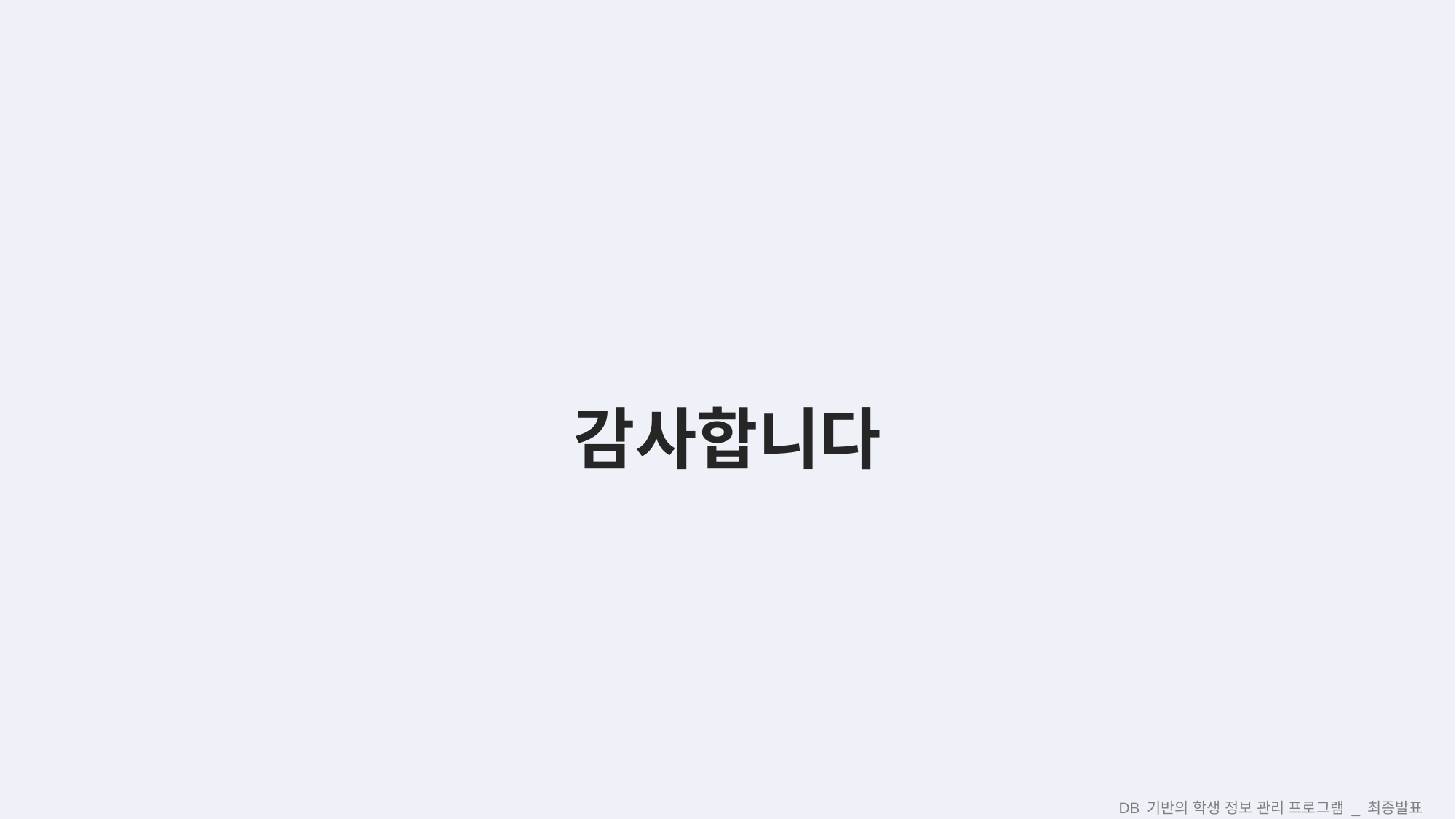

감사합니다
DB 기반의 학생 정보 관리 프로그램 _ 최종발표